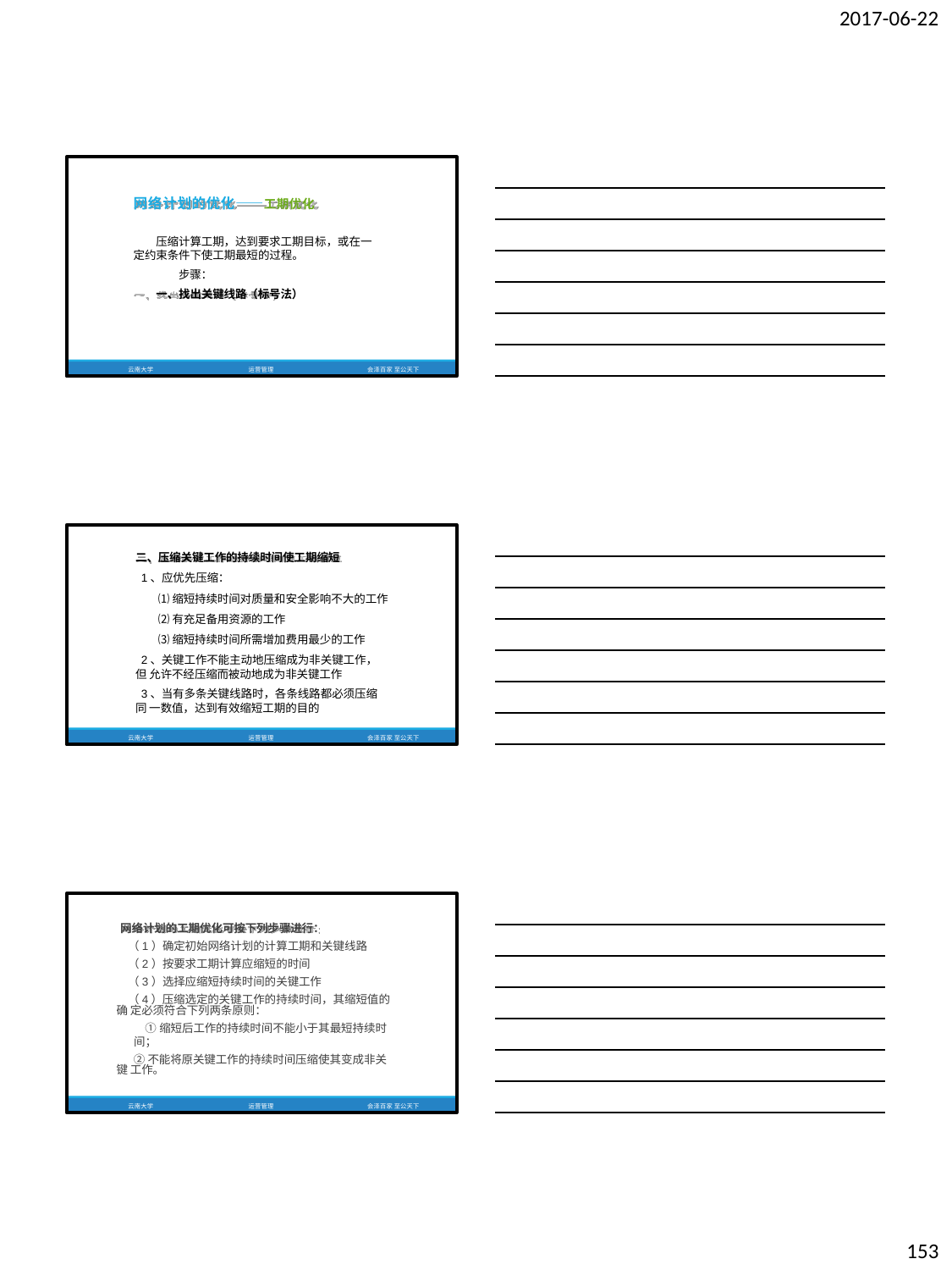

2017-06-22

网络计划的优化——工期优化

压缩计算工期，达到要求工期目标，或在一 定约束条件下使工期最短的过程。
步骤：
一、找出关键线路（标号法）

云南大学
运营管理
会泽百家 至公天下

二、压缩关键工作的持续时间使工期缩短
1、应优先压缩：
⑴缩短持续时间对质量和安全影响不大的工作
⑵有充足备用资源的工作
⑶缩短持续时间所需增加费用最少的工作
2、关键工作不能主动地压缩成为非关键工作，但 允许不经压缩而被动地成为非关键工作
3、当有多条关键线路时，各条线路都必须压缩同 一数值，达到有效缩短工期的目的

云南大学
运营管理
会泽百家 至公天下

网络计划的工期优化可按下列步骤进行：
（1）确定初始网络计划的计算工期和关键线路
（2）按要求工期计算应缩短的时间
（3）选择应缩短持续时间的关键工作
（4）压缩选定的关键工作的持续时间，其缩短值的确 定必须符合下列两条原则：
①缩短后工作的持续时间不能小于其最短持续时间；
②不能将原关键工作的持续时间压缩使其变成非关键 工作。

云南大学
运营管理
会泽百家 至公天下

153